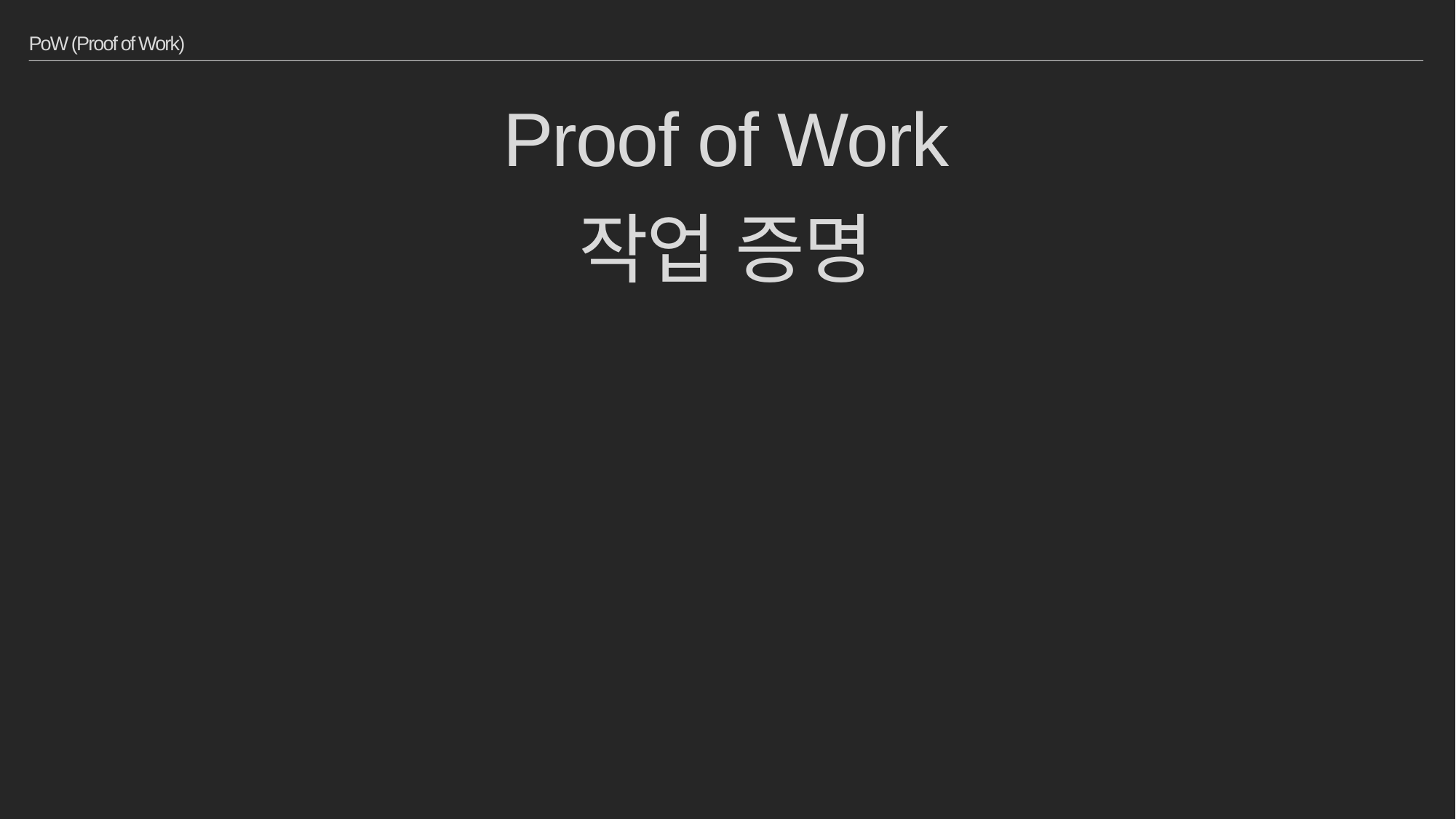

# PoW (Proof of Work)
Proof of Work
작업 증명